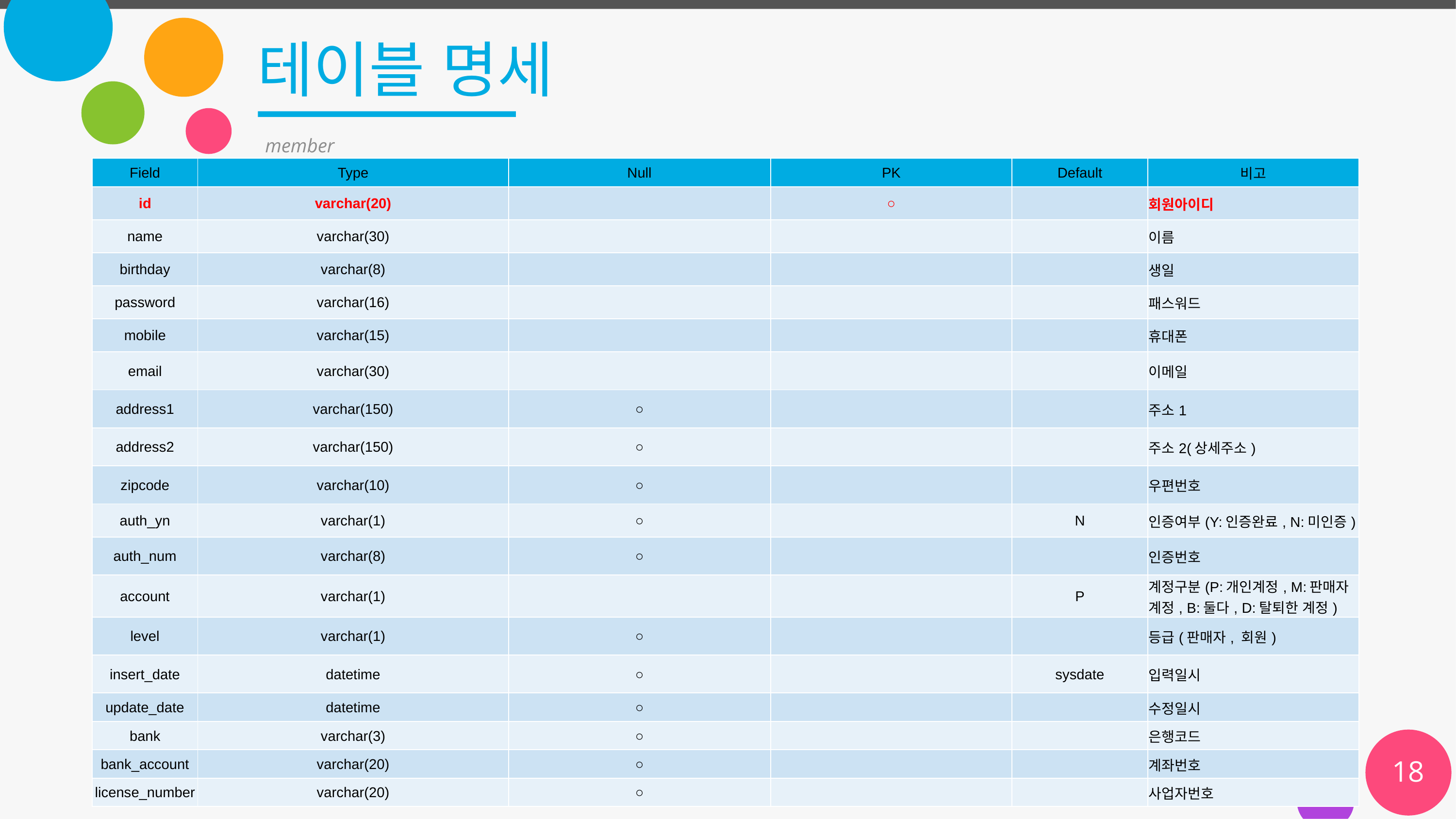

# 테이블 명세
member
| Field | Type | Null | PK | Default | 비고 |
| --- | --- | --- | --- | --- | --- |
| id | varchar(20) |  | ○ |  | 회원아이디 |
| name | varchar(30) |  |  |  | 이름 |
| birthday | varchar(8) |  |  |  | 생일 |
| password | varchar(16) |  |  |  | 패스워드 |
| mobile | varchar(15) |  |  |  | 휴대폰 |
| email | varchar(30) |  |  |  | 이메일 |
| address1 | varchar(150) | ○ |  |  | 주소1 |
| address2 | varchar(150) | ○ |  |  | 주소2(상세주소) |
| zipcode | varchar(10) | ○ |  |  | 우편번호 |
| auth\_yn | varchar(1) | ○ |  | N | 인증여부(Y:인증완료, N:미인증) |
| auth\_num | varchar(8) | ○ |  |  | 인증번호 |
| account | varchar(1) |  |  | P | 계정구분(P:개인계정, M:판매자 계정, B:둘다, D:탈퇴한 계정) |
| level | varchar(1) | ○ |  |  | 등급(판매자, 회원) |
| insert\_date | datetime | ○ |  | sysdate | 입력일시 |
| update\_date | datetime | ○ |  |  | 수정일시 |
| bank | varchar(3) | ○ |  |  | 은행코드 |
| bank\_account | varchar(20) | ○ |  |  | 계좌번호 |
| license\_number | varchar(20) | ○ |  |  | 사업자번호 |
18